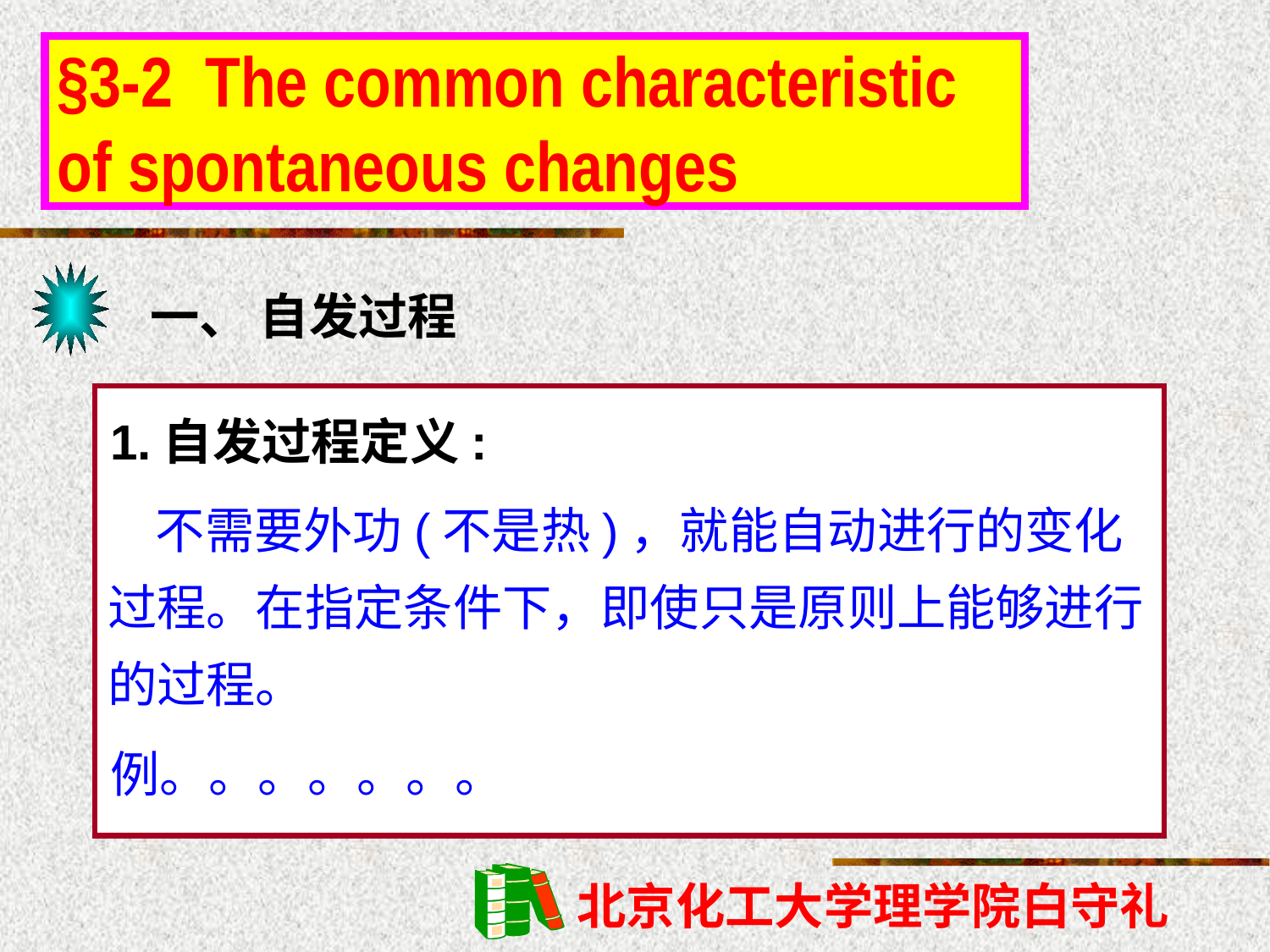

§3-2  The common characteristic of spontaneous changes

一、 自发过程
1.自发过程定义:
   不需要外功(不是热)，就能自动进行的变化过程。在指定条件下，即使只是原则上能够进行的过程。
例。。。。。。。